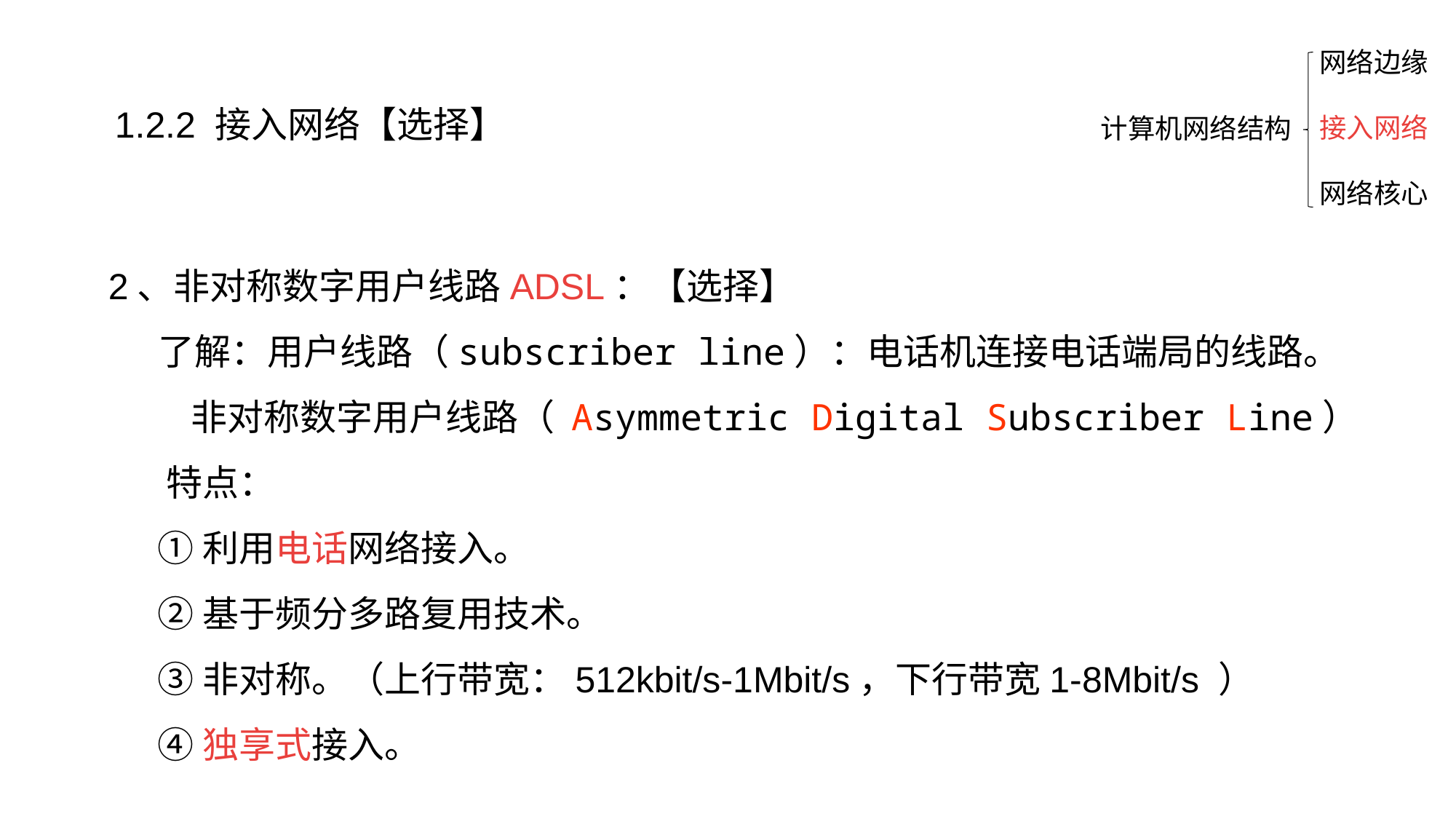

网络边缘

接入网络

网络核心

1.2.2 接入网络【选择】
计算机网络结构
2、非对称数字用户线路ADSL：【选择】
     了解：用户线路（subscriber line）：电话机连接电话端局的线路。
         非对称数字用户线路（ Asymmetric Digital Subscriber Line）
      特点：
      ①利用电话网络接入。
      ②基于频分多路复用技术。
      ③非对称。（上行带宽：512kbit/s-1Mbit/s，下行带宽1-8Mbit/s ）
      ④独享式接入。